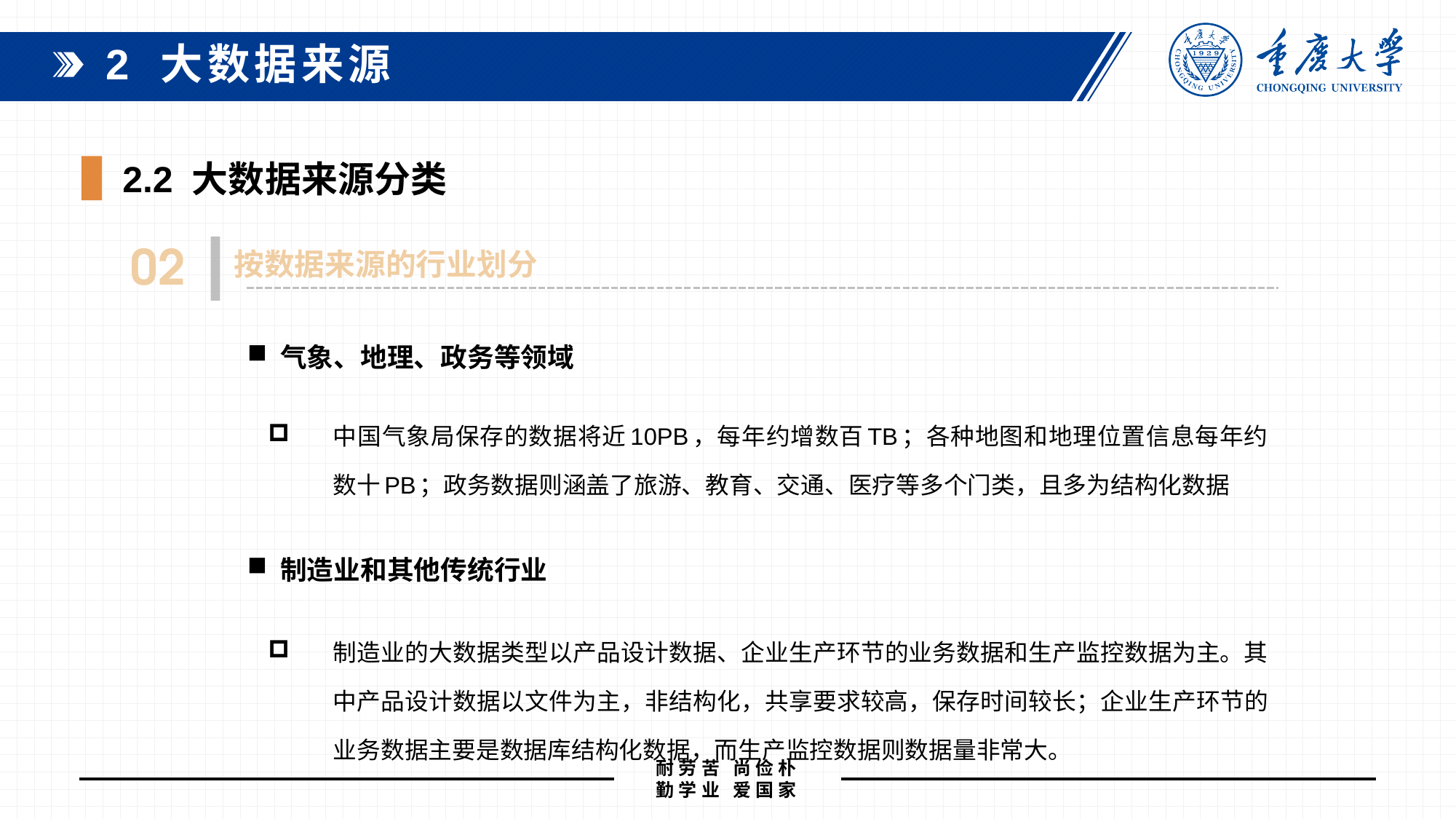

2 大数据来源
 2.2 大数据来源分类

按数据来源的行业划分
02
气象、地理、政务等领域

中国气象局保存的数据将近10PB，每年约增数百TB；各种地图和地理位置信息每年约数十PB；政务数据则涵盖了旅游、教育、交通、医疗等多个门类，且多为结构化数据

制造业和其他传统行业

制造业的大数据类型以产品设计数据、企业生产环节的业务数据和生产监控数据为主。其中产品设计数据以文件为主，非结构化，共享要求较高，保存时间较长；企业生产环节的业务数据主要是数据库结构化数据，而生产监控数据则数据量非常大。